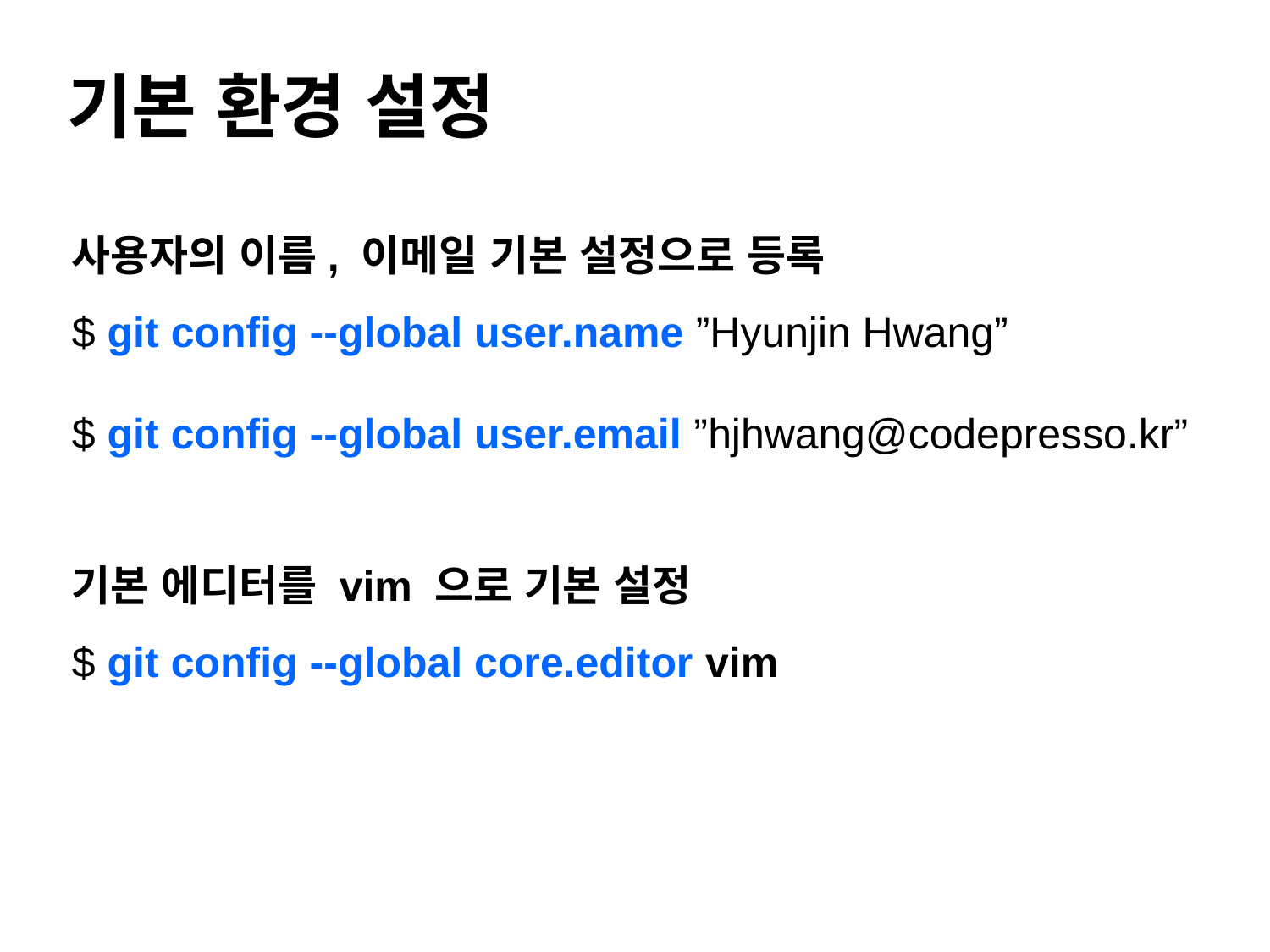

#
기본 환경 설정
사용자의 이름, 이메일 기본 설정으로 등록
$ git config --global user.name ”Hyunjin Hwang”
$ git config --global user.email ”hjhwang@codepresso.kr”

기본 에디터를 vim 으로 기본 설정
$ git config --global core.editor vim